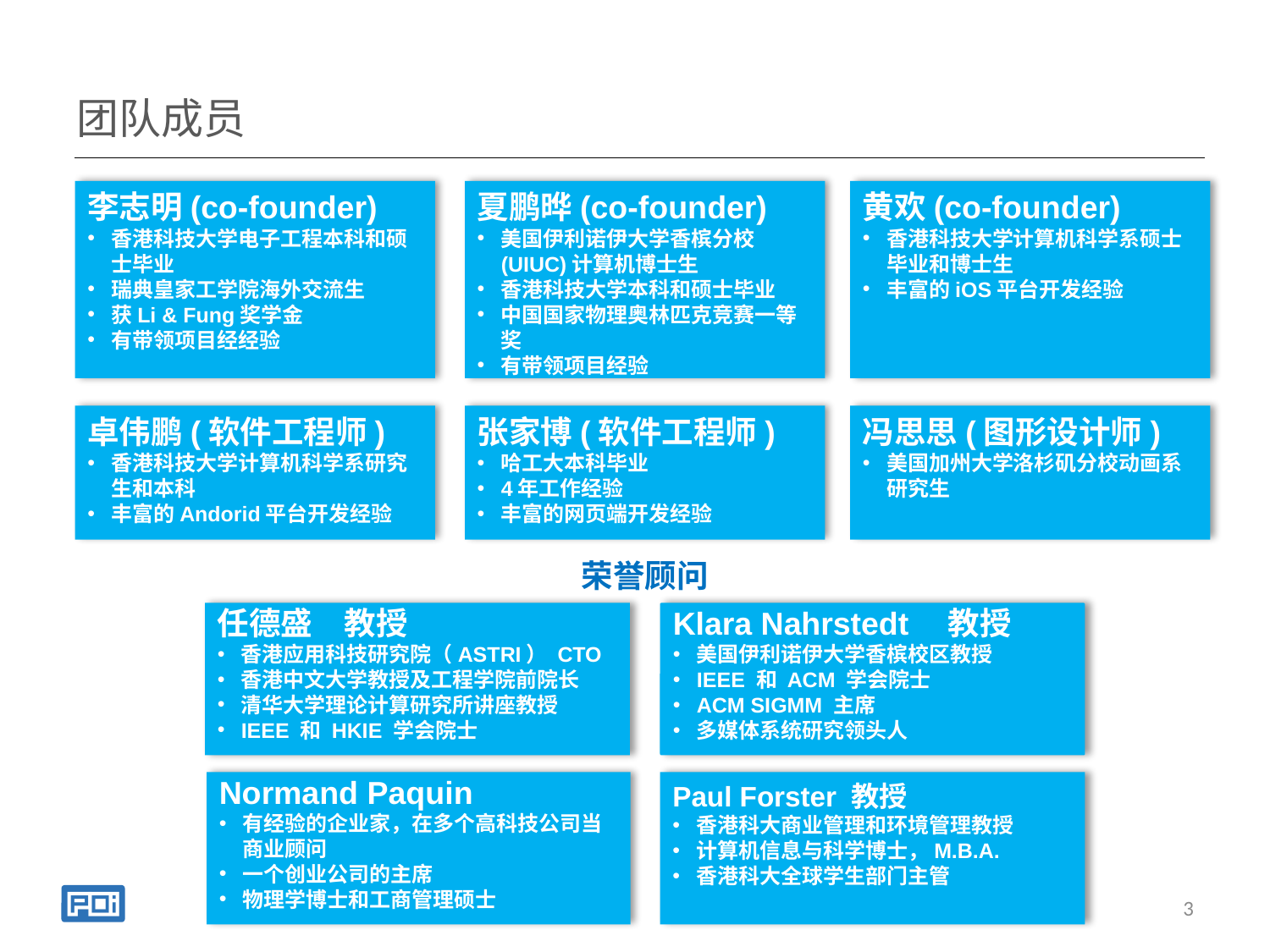

# 团队成员
黄欢(co-founder)
香港科技大学计算机科学系硕士毕业和博士生
丰富的iOS平台开发经验
李志明(co-founder)
香港科技大学电子工程本科和硕士毕业
瑞典皇家工学院海外交流生
获Li & Fung奖学金
有带领项目经经验

夏鹏晔(co-founder)
美国伊利诺伊大学香槟分校(UIUC)计算机博士生
香港科技大学本科和硕士毕业
中国国家物理奥林匹克竞赛一等奖
有带领项目经验

卓伟鹏(软件工程师)
香港科技大学计算机科学系研究生和本科
丰富的Andorid平台开发经验
张家博(软件工程师)
哈工大本科毕业
4年工作经验
丰富的网页端开发经验
冯思思(图形设计师)
美国加州大学洛杉矶分校动画系研究生
荣誉顾问
任德盛　教授
香港应用科技研究院（ASTRI） CTO
香港中文大学教授及工程学院前院长
清华大学理论计算研究所讲座教授
IEEE 和 HKIE 学会院士
Klara Nahrstedt　教授
美国伊利诺伊大学香槟校区教授
IEEE 和 ACM 学会院士
ACM SIGMM 主席
多媒体系统研究领头人
Normand Paquin
有经验的企业家，在多个高科技公司当商业顾问
一个创业公司的主席
物理学博士和工商管理硕士
Paul Forster 教授
香港科大商业管理和环境管理教授
计算机信息与科学博士，M.B.A.
香港科大全球学生部门主管
3